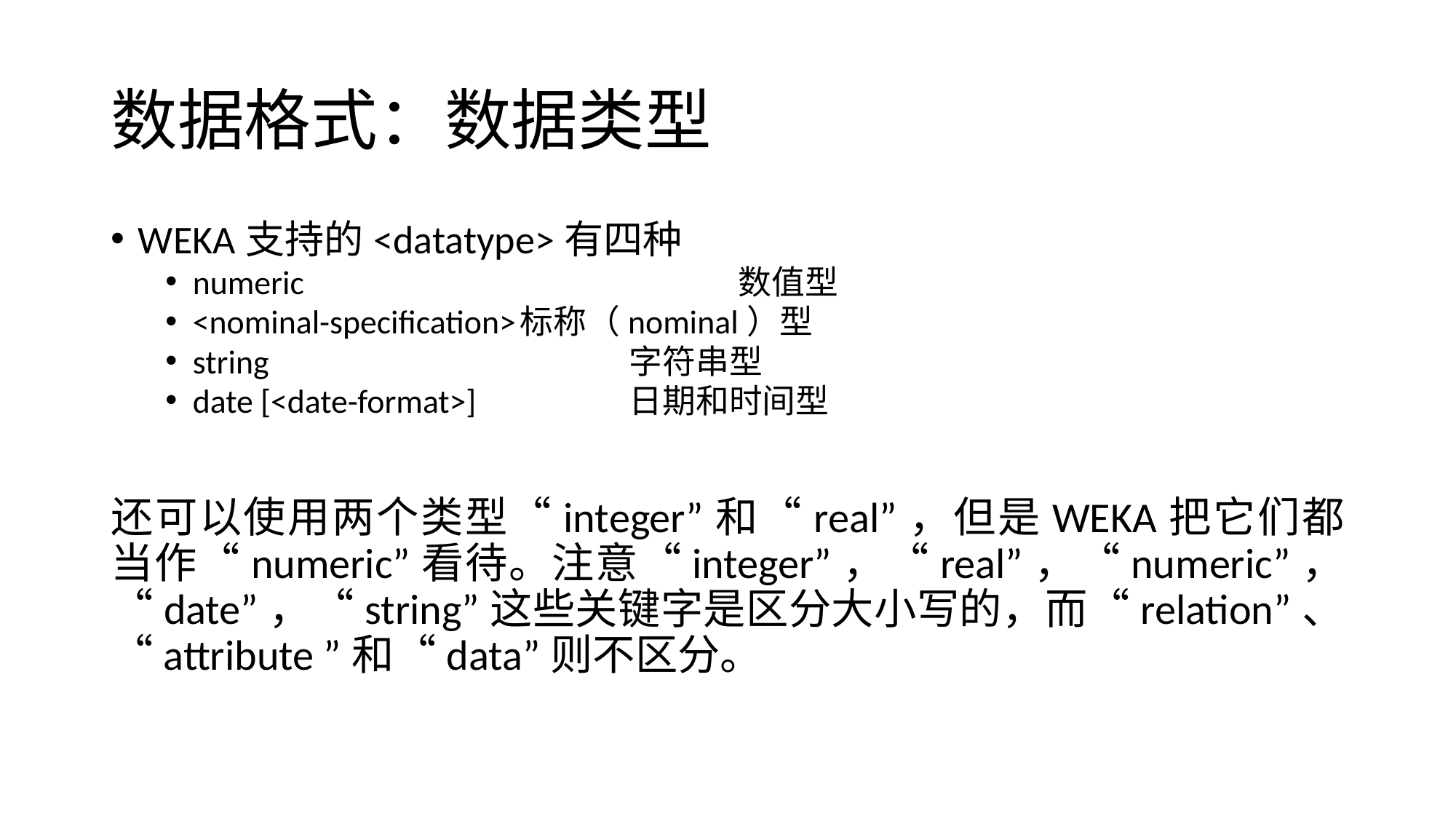

# 数据格式：数据类型
WEKA支持的<datatype>有四种
numeric				数值型
<nominal-specification>	标称（nominal）型
string				字符串型
date [<date-format>]		日期和时间型

还可以使用两个类型“integer”和“real”，但是WEKA把它们都当作“numeric”看待。注意“integer”，“real”，“numeric”，“date”，“string”这些关键字是区分大小写的，而“relation”、“attribute ”和“data”则不区分。